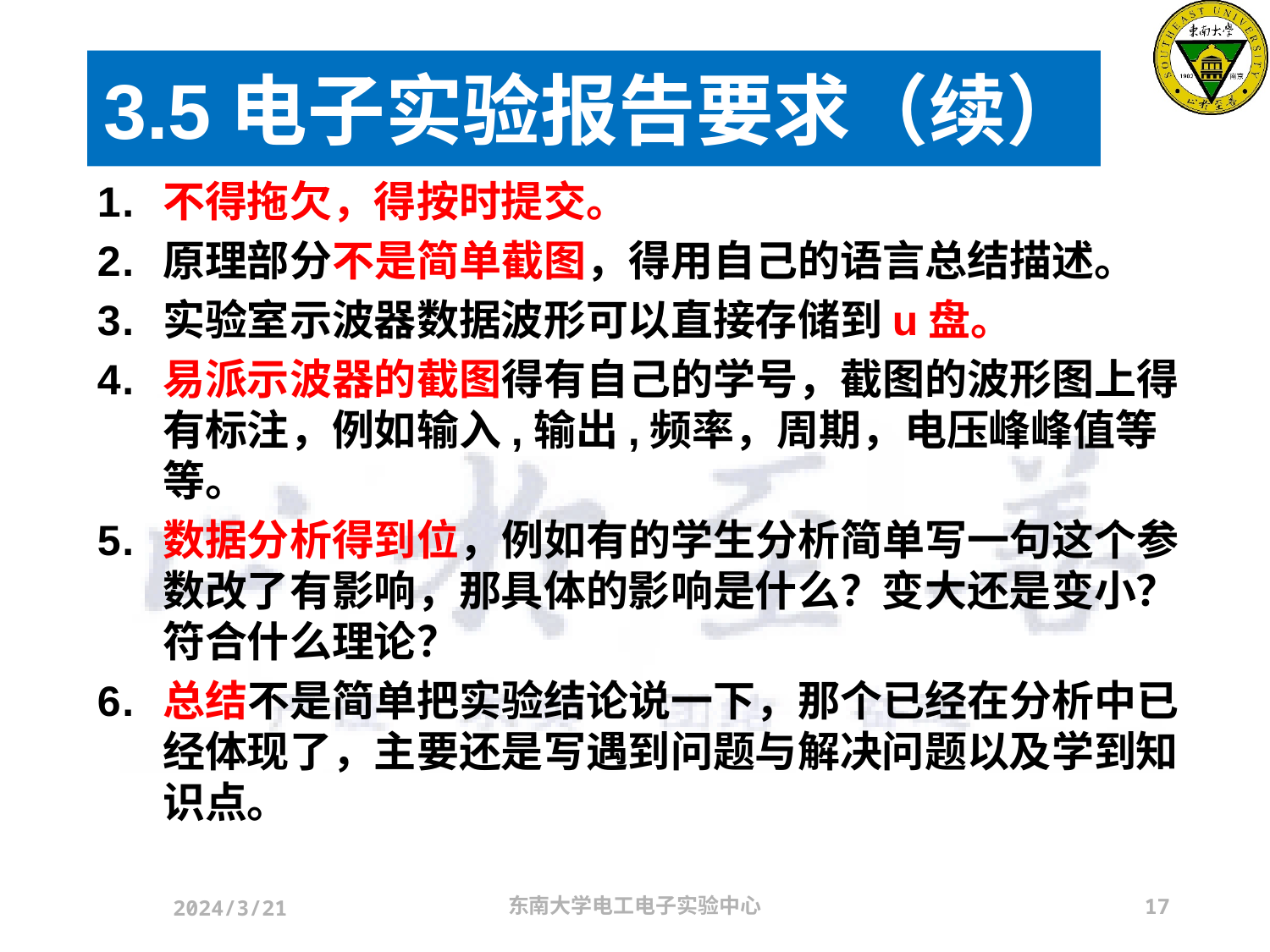

# 3.5电子实验报告要求（续）
不得拖欠，得按时提交。
原理部分不是简单截图，得用自己的语言总结描述。
实验室示波器数据波形可以直接存储到u盘。
易派示波器的截图得有自己的学号，截图的波形图上得有标注，例如输入,输出,频率，周期，电压峰峰值等等。
数据分析得到位，例如有的学生分析简单写一句这个参数改了有影响，那具体的影响是什么？变大还是变小？符合什么理论？
总结不是简单把实验结论说一下，那个已经在分析中已经体现了，主要还是写遇到问题与解决问题以及学到知识点。

2024/3/21
东南大学电工电子实验中心
17